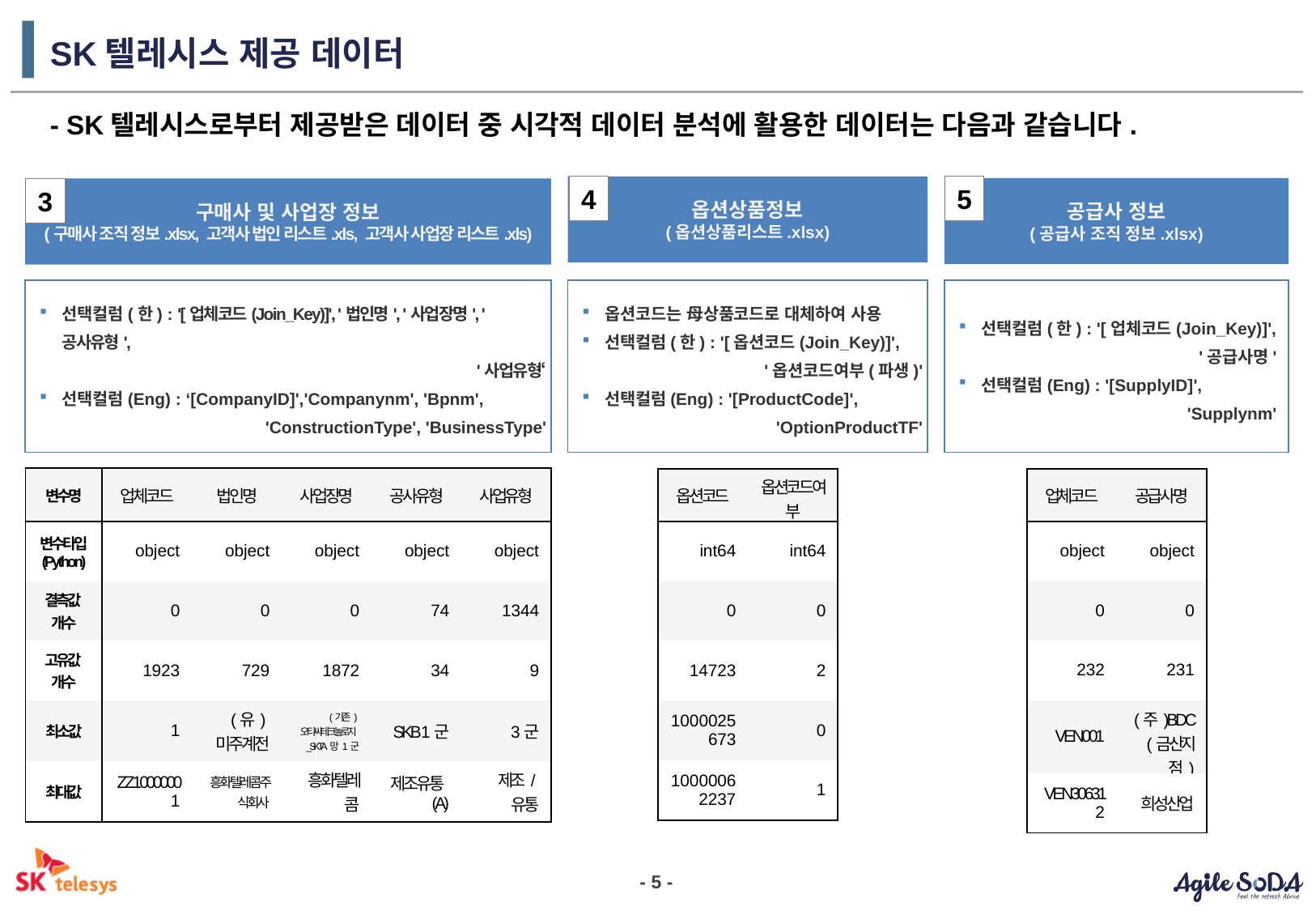

# SK텔레시스 제공 데이터
- SK텔레시스로부터 제공받은 데이터 중 시각적 데이터 분석에 활용한 데이터는 다음과 같습니다.
4
옵션상품정보
(옵션상품리스트.xlsx)
5
공급사 정보
(공급사 조직 정보.xlsx)
3
구매사 및 사업장 정보
(구매사 조직 정보.xlsx, 고객사 법인 리스트.xls, 고객사 사업장 리스트.xls)
선택컬럼(한) : '[업체코드(Join_Key)]', '법인명', '사업장명', '공사유형',
'사업유형‘
선택컬럼(Eng) : ‘[CompanyID]','Companynm', 'Bpnm',
'ConstructionType', 'BusinessType'
옵션코드는 母상품코드로 대체하여 사용
선택컬럼(한) : '[옵션코드(Join_Key)]',
'옵션코드여부(파생)'
선택컬럼(Eng) : '[ProductCode]',
'OptionProductTF'
선택컬럼(한) : '[업체코드(Join_Key)]',
'공급사명'
선택컬럼(Eng) : '[SupplyID]',
'Supplynm'
| 변수명 | 업체코드 | 법인명 | 사업장명 | 공사유형 | 사업유형 |
| --- | --- | --- | --- | --- | --- |
| 변수타입 (Python) | object | object | object | object | object |
| 결측값 개수 | 0 | 0 | 0 | 74 | 1344 |
| 고유값 개수 | 1923 | 729 | 1872 | 34 | 9 |
| 최소값 | 1 | (유)미주계전 | (기존)오티씨테크놀로지\_SKT A망 1군 | SKB 1군 | 3군 |
| 최대값 | ZZ10000001 | 흥화텔레콤주식회사 | 흥화텔레콤 | 제조유통(A) | 제조/유통 |
| 옵션코드 | 옵션코드여부 |
| --- | --- |
| int64 | int64 |
| 0 | 0 |
| 14723 | 2 |
| 1000025673 | 0 |
| 10000062237 | 1 |
| 업체코드 | 공급사명 |
| --- | --- |
| object | object |
| 0 | 0 |
| 232 | 231 |
| VEN001 | (주)BDC(금산지점) |
| VEN306312 | 희성산업 |